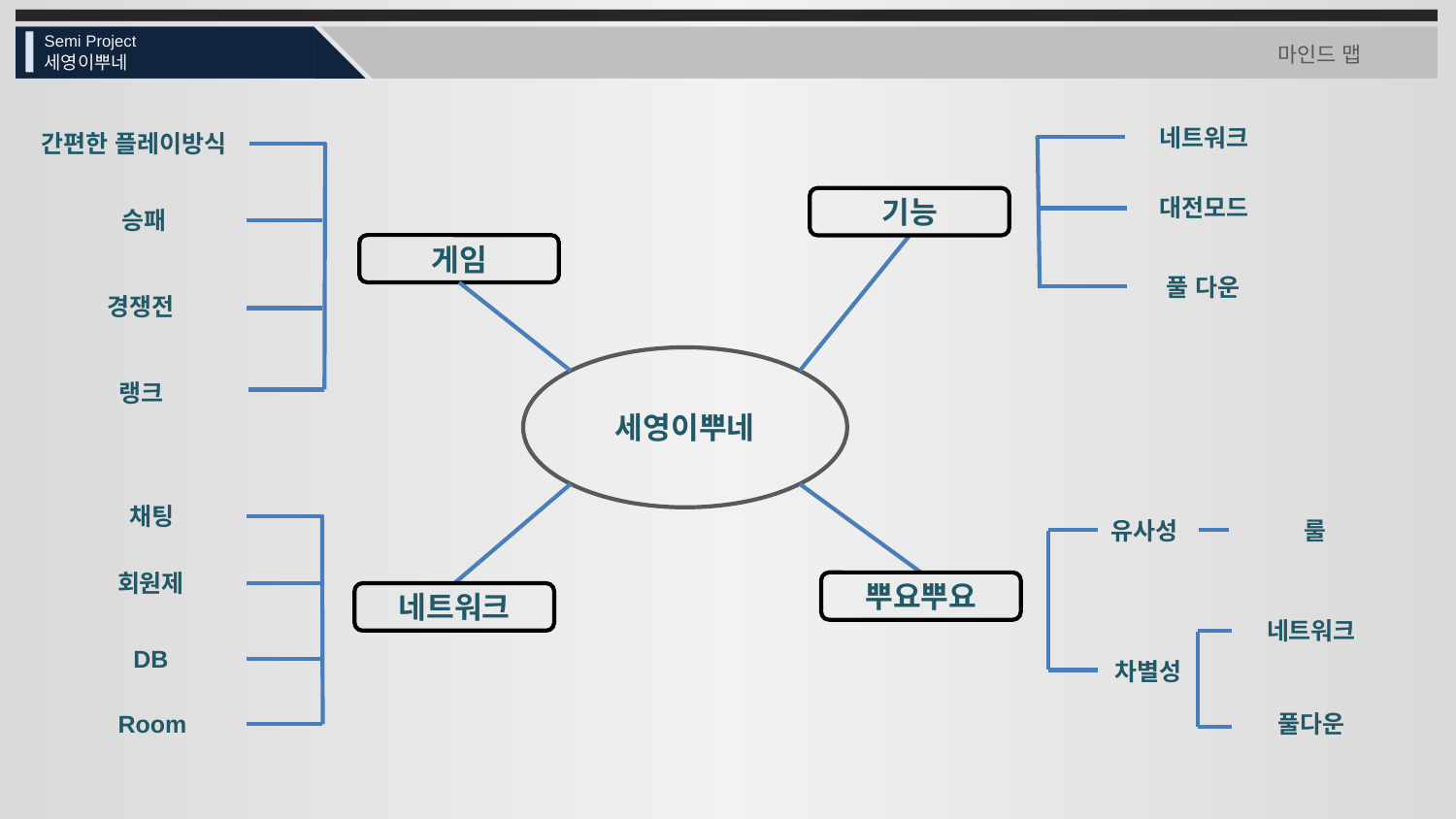

Semi Project

마인드 맵
세영이뿌네
네트워크
간편한 플레이방식
대전모드
기능
승패
게임
풀 다운
경쟁전

세영이뿌네
랭크
채팅
룰
유사성
회원제
뿌요뿌요
네트워크
네트워크
DB
차별성
Room
풀다운